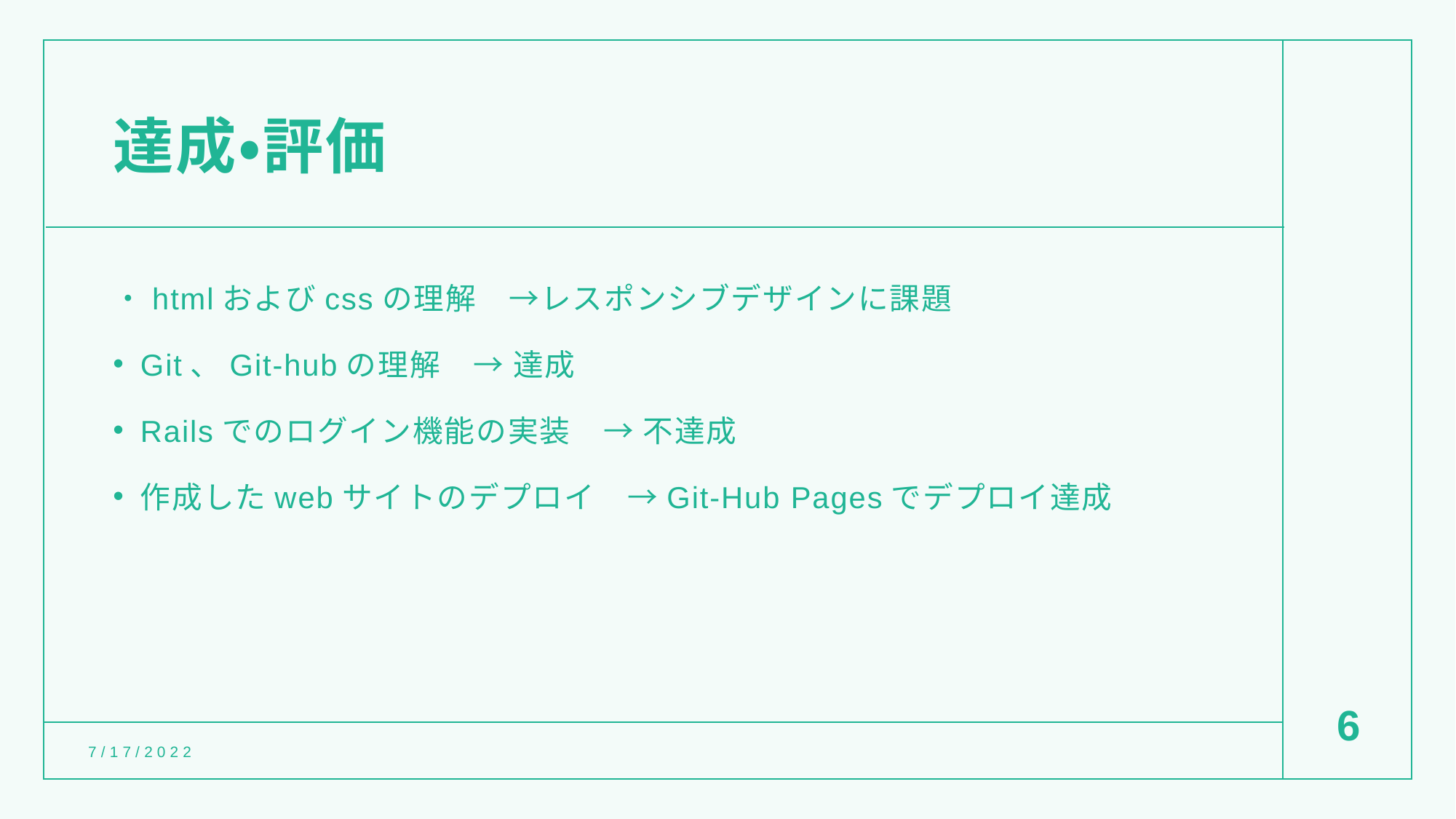

# 達成・評価
・htmlおよびcssの理解　→レスポンシブデザインに課題
Git、Git-hubの理解　→ 達成
Railsでのログイン機能の実装　→ 不達成
作成したwebサイトのデプロイ　→Git-Hub Pagesでデプロイ達成

6
7/17/2022